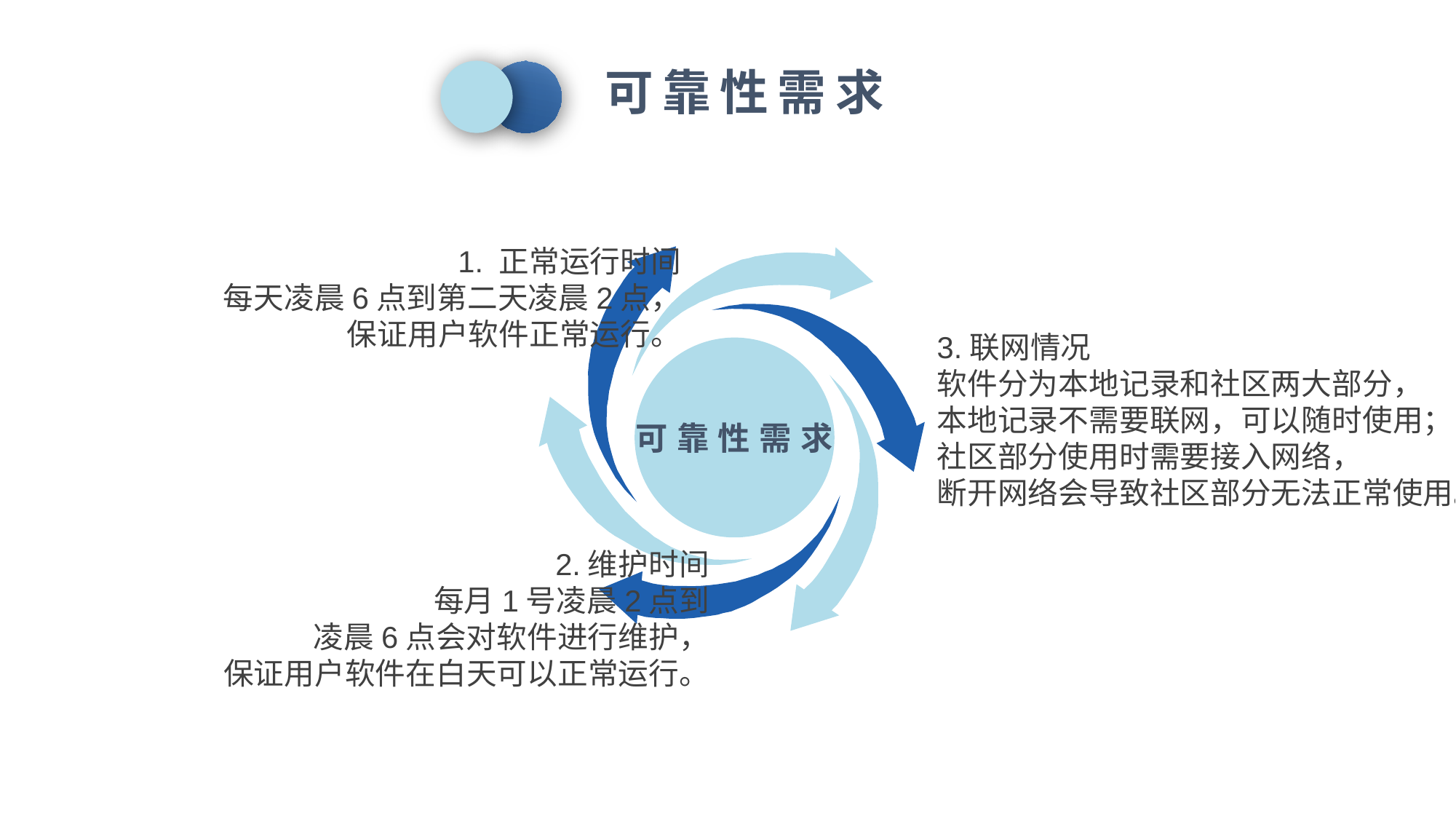

可靠性需求

可靠性需求
1. 正常运行时间
每天凌晨6点到第二天凌晨2点，
保证用户软件正常运行。
2.维护时间
每月1号凌晨2点到
凌晨6点会对软件进行维护，
保证用户软件在白天可以正常运行。
3.联网情况
软件分为本地记录和社区两大部分，
本地记录不需要联网，可以随时使用；
社区部分使用时需要接入网络，
断开网络会导致社区部分无法正常使用。